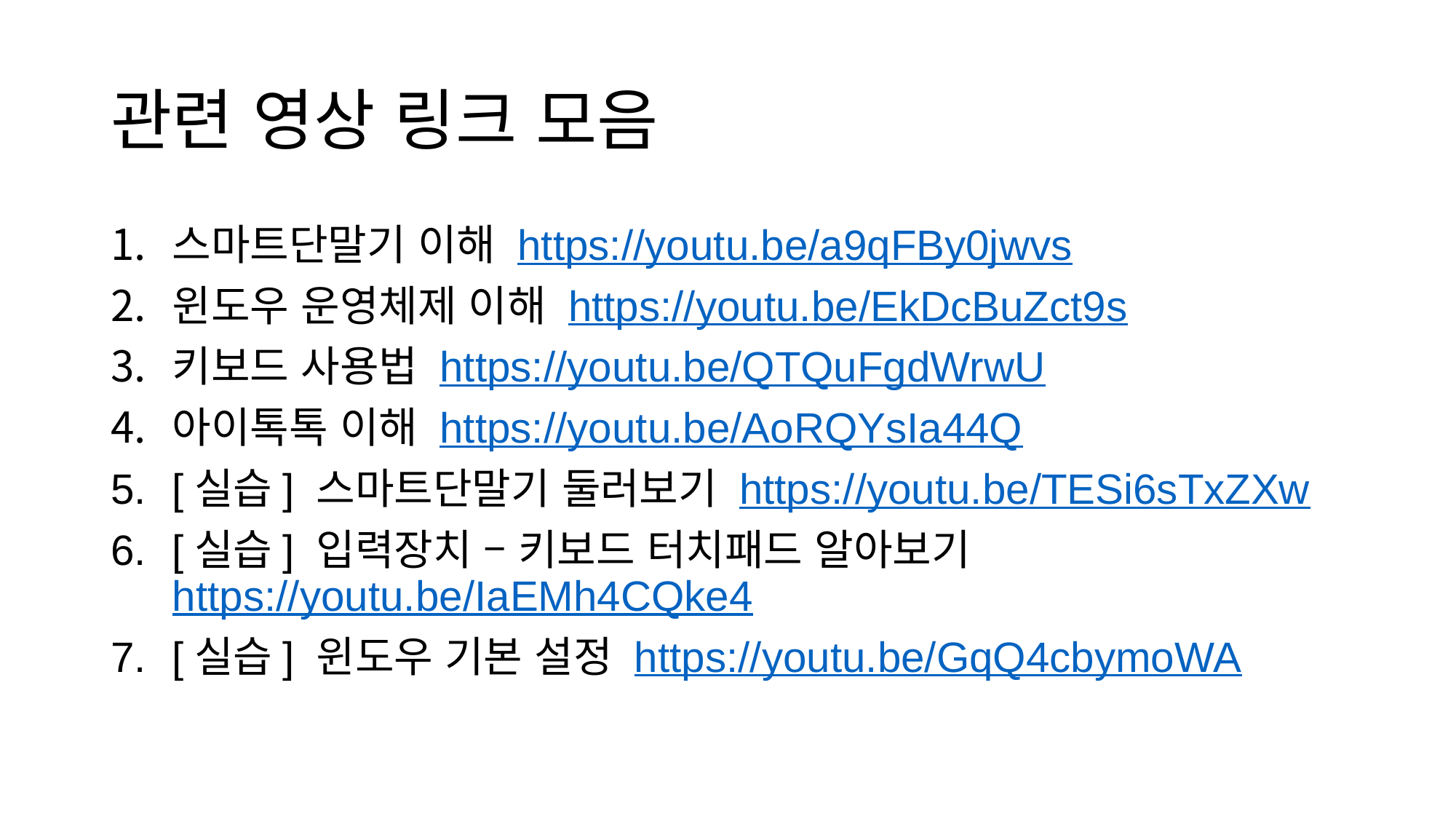

# 관련 영상 링크 모음
스마트단말기 이해 https://youtu.be/a9qFBy0jwvs
윈도우 운영체제 이해 https://youtu.be/EkDcBuZct9s
키보드 사용법 https://youtu.be/QTQuFgdWrwU
아이톡톡 이해 https://youtu.be/AoRQYsIa44Q
[실습] 스마트단말기 둘러보기 https://youtu.be/TESi6sTxZXw
[실습] 입력장치 – 키보드 터치패드 알아보기 https://youtu.be/IaEMh4CQke4
[실습] 윈도우 기본 설정 https://youtu.be/GqQ4cbymoWA